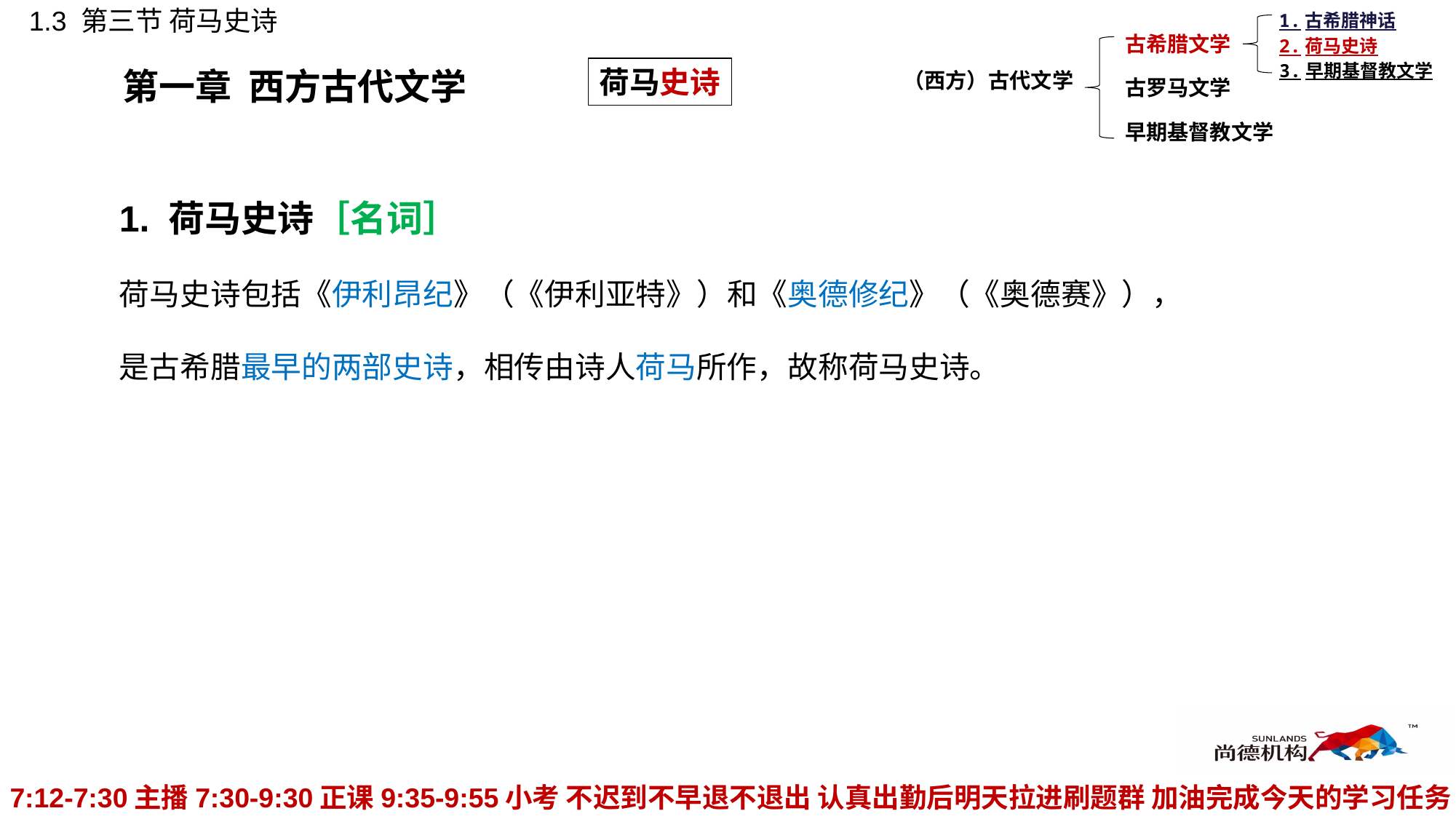

1.3 第三节 荷马史诗
1.古希腊神话

古希腊文学
2.荷马史诗

3.早期基督教文学
第一章  西方古代文学
荷马史诗
（西方）古代文学
古罗马文学
早期基督教文学
# 1. 荷马史诗［名词］ 荷马史诗包括《伊利昂纪》（《伊利亚特》）和《奥德修纪》（《奥德赛》），是古希腊最早的两部史诗，相传由诗人荷马所作，故称荷马史诗。